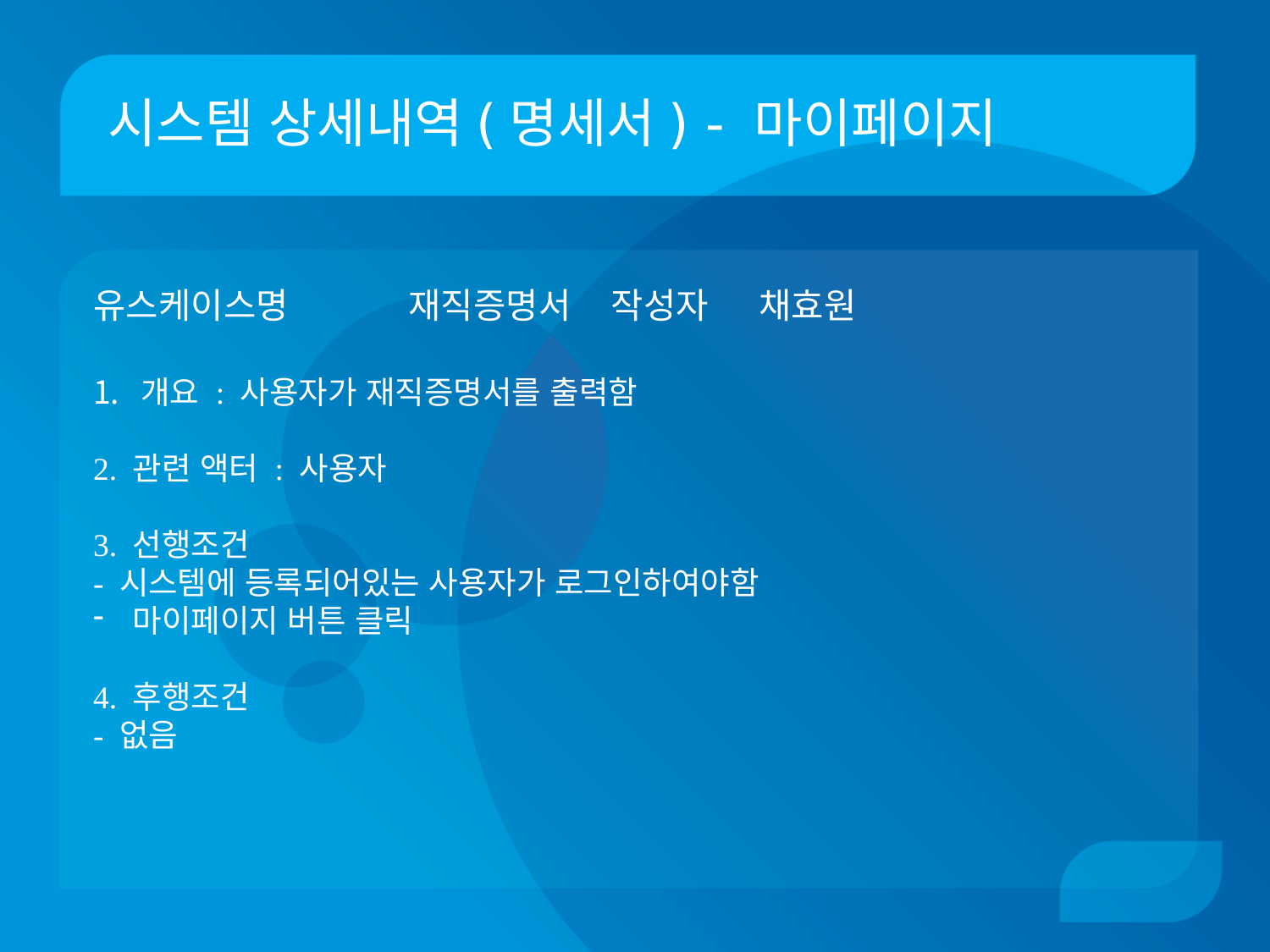

# 시스템 상세내역(명세서) - 마이페이지
유스케이스명            재직증명서	 작성자     채효원
개요 : 사용자가 재직증명서를 출력함

2. 관련 액터 : 사용자

3. 선행조건
- 시스템에 등록되어있는 사용자가 로그인하여야함
마이페이지 버튼 클릭

4. 후행조건
- 없음